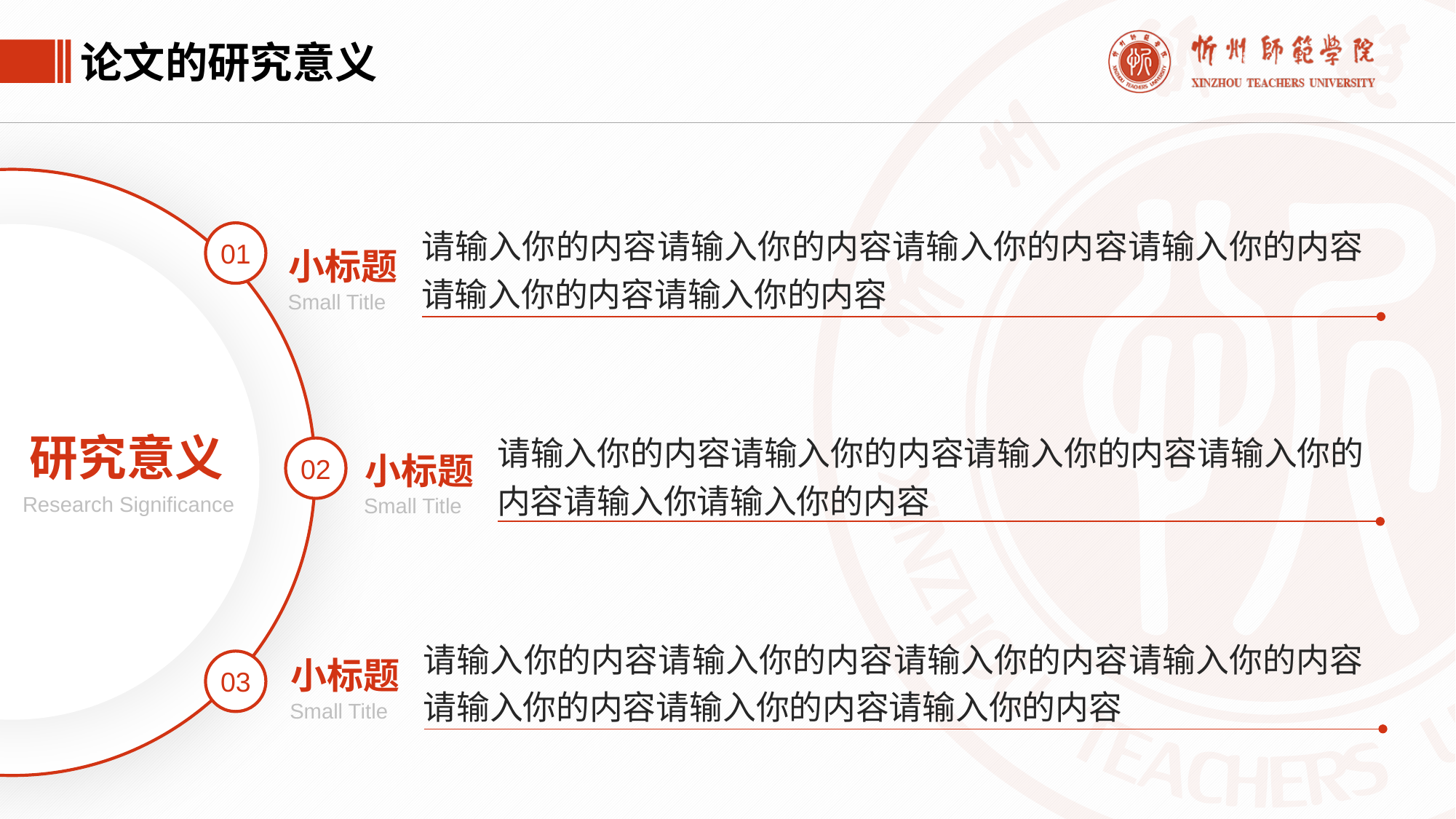

论文的研究意义

请输入你的内容请输入你的内容请输入你的内容请输入你的内容请输入你的内容请输入你的内容
01

小标题
Small Title
请输入你的内容请输入你的内容请输入你的内容请输入你的内容请输入你请输入你的内容
研究意义
Research Significance
02
小标题
Small Title
请输入你的内容请输入你的内容请输入你的内容请输入你的内容请输入你的内容请输入你的内容请输入你的内容
小标题
03
Small Title